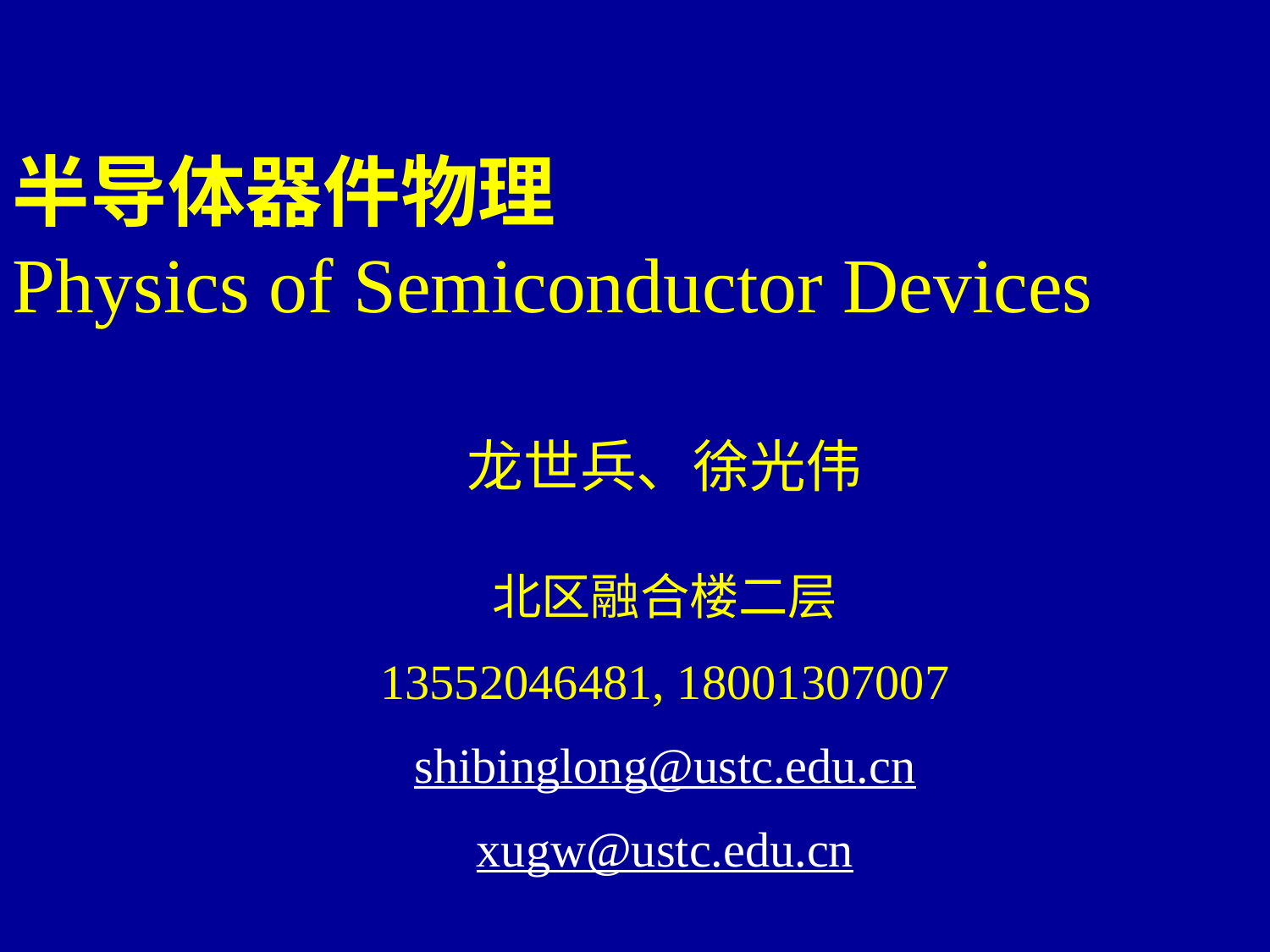

半导体器件物理
Physics of Semiconductor Devices
龙世兵、徐光伟

北区融合楼二层
13552046481, 18001307007
shibinglong@ustc.edu.cn
xugw@ustc.edu.cn